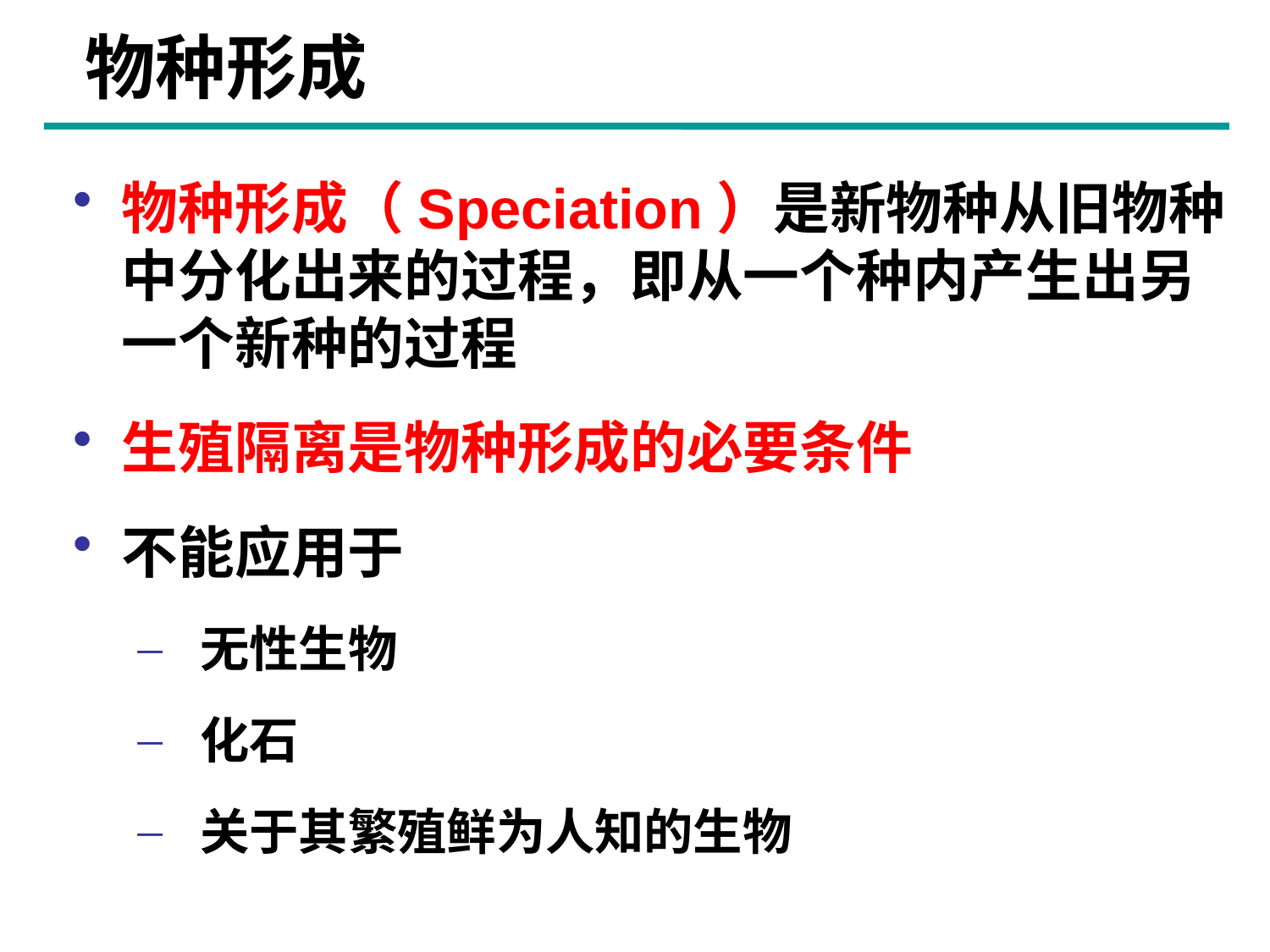

物种形成
物种形成（Speciation）是新物种从旧物种中分化出来的过程，即从一个种内产生出另一个新种的过程
生殖隔离是物种形成的必要条件
不能应用于
无性生物
化石
关于其繁殖鲜为人知的生物